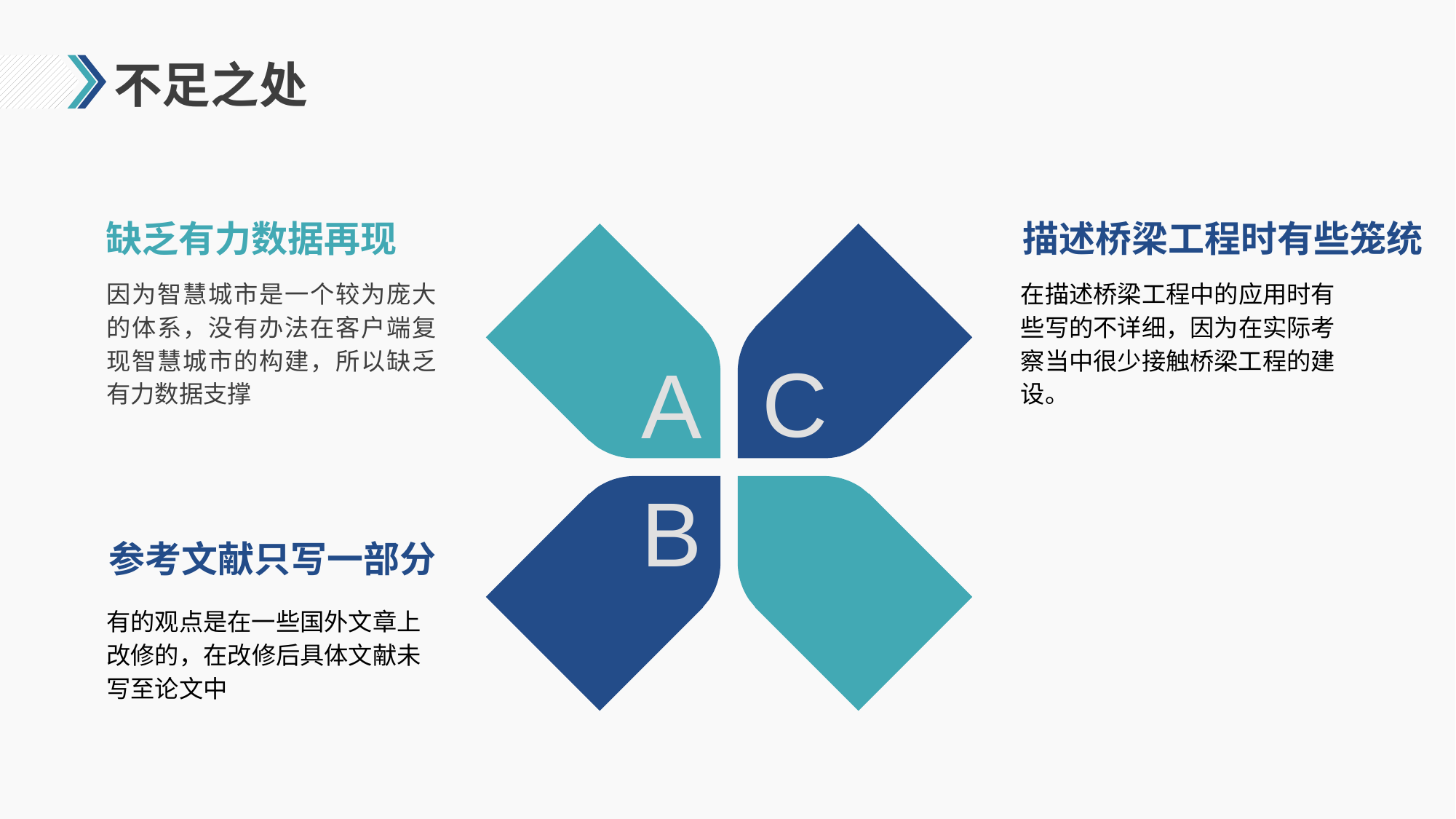

# 不足之处
缺乏有力数据再现
描述桥梁工程时有些笼统

因为智慧城市是一个较为庞大的体系，没有办法在客户端复现智慧城市的构建，所以缺乏有力数据支撑
在描述桥梁工程中的应用时有些写的不详细，因为在实际考察当中很少接触桥梁工程的建设。
C
A

B

参考文献只写一部分
有的观点是在一些国外文章上改修的，在改修后具体文献未写至论文中